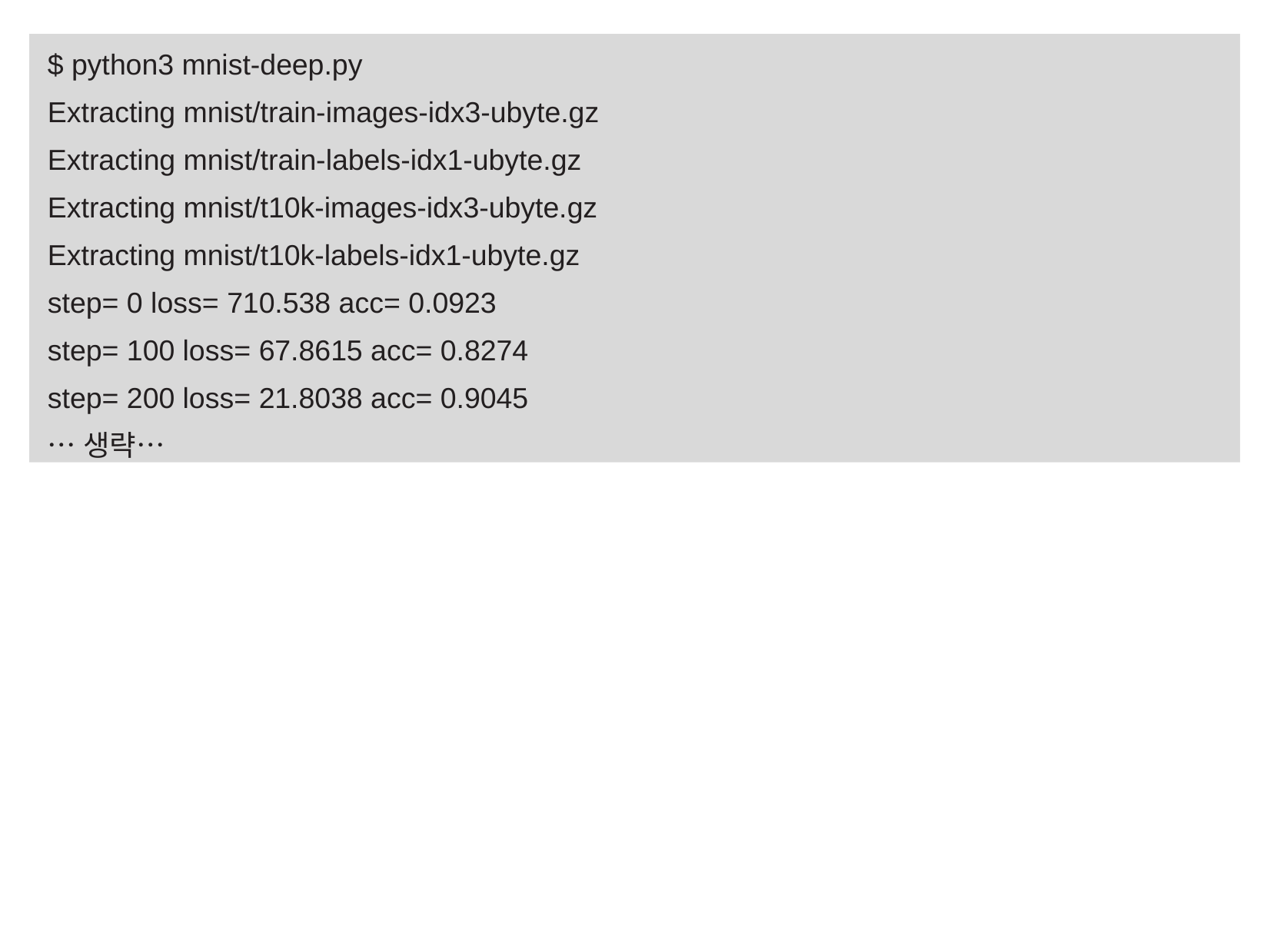

$ python3 mnist-deep.py
Extracting mnist/train-images-idx3-ubyte.gz
Extracting mnist/train-labels-idx1-ubyte.gz
Extracting mnist/t10k-images-idx3-ubyte.gz
Extracting mnist/t10k-labels-idx1-ubyte.gz
step= 0 loss= 710.538 acc= 0.0923
step= 100 loss= 67.8615 acc= 0.8274
step= 200 loss= 21.8038 acc= 0.9045
…생략…